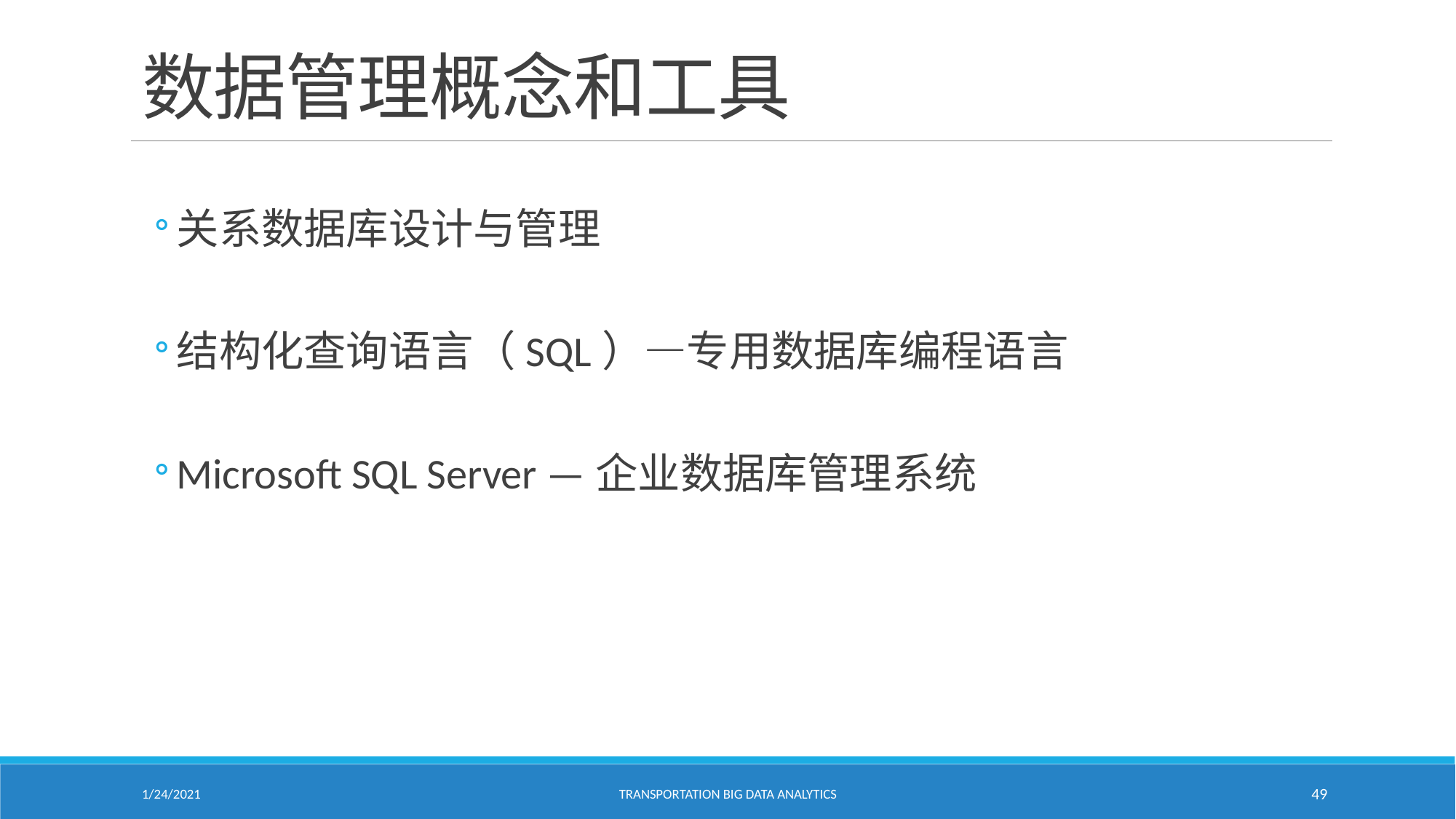

# 数据管理概念和工具

关系数据库设计与管理

结构化查询语言（SQL）—专用数据库编程语言

Microsoft SQL Server —企业数据库管理系统
1/24/2021
Transportation Big Data Analytics
49